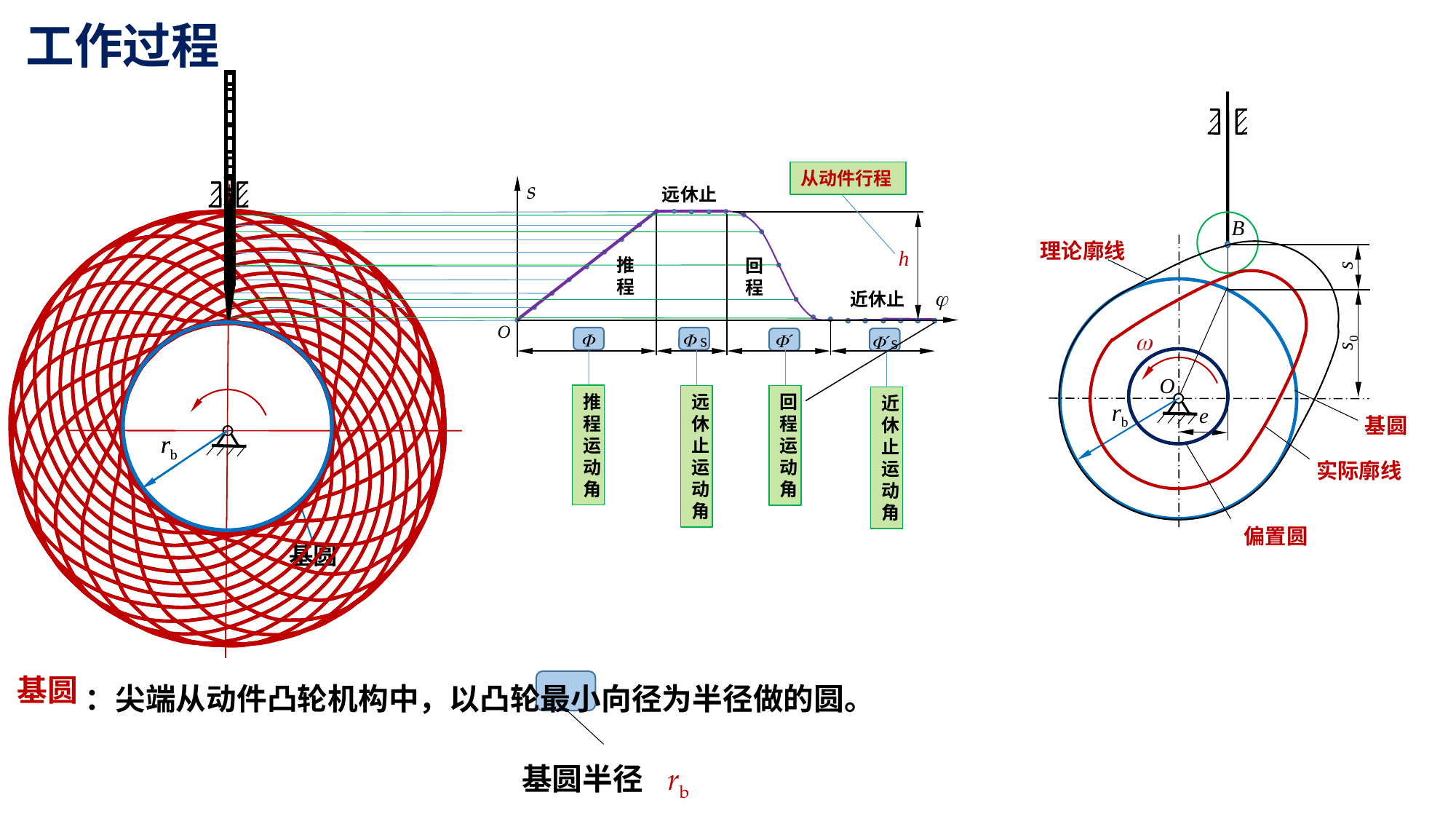

工作过程

从动件行程

s

远休止

-ω1
-ω1

B

h

理论廓线

s

推程
回程

ϕ
近休止

O

ω

Φ
Φ s

Φˊ
s0
Φˊs

O
推程运动角
远休止运动角
回程运动角
近休止运动角

rb

e
基圆

rb
rb
实际廓线

偏置圆
基圆
 ：尖端从动件凸轮机构中，以凸轮最小向径为半径做的圆。
基圆

基圆半径
rb